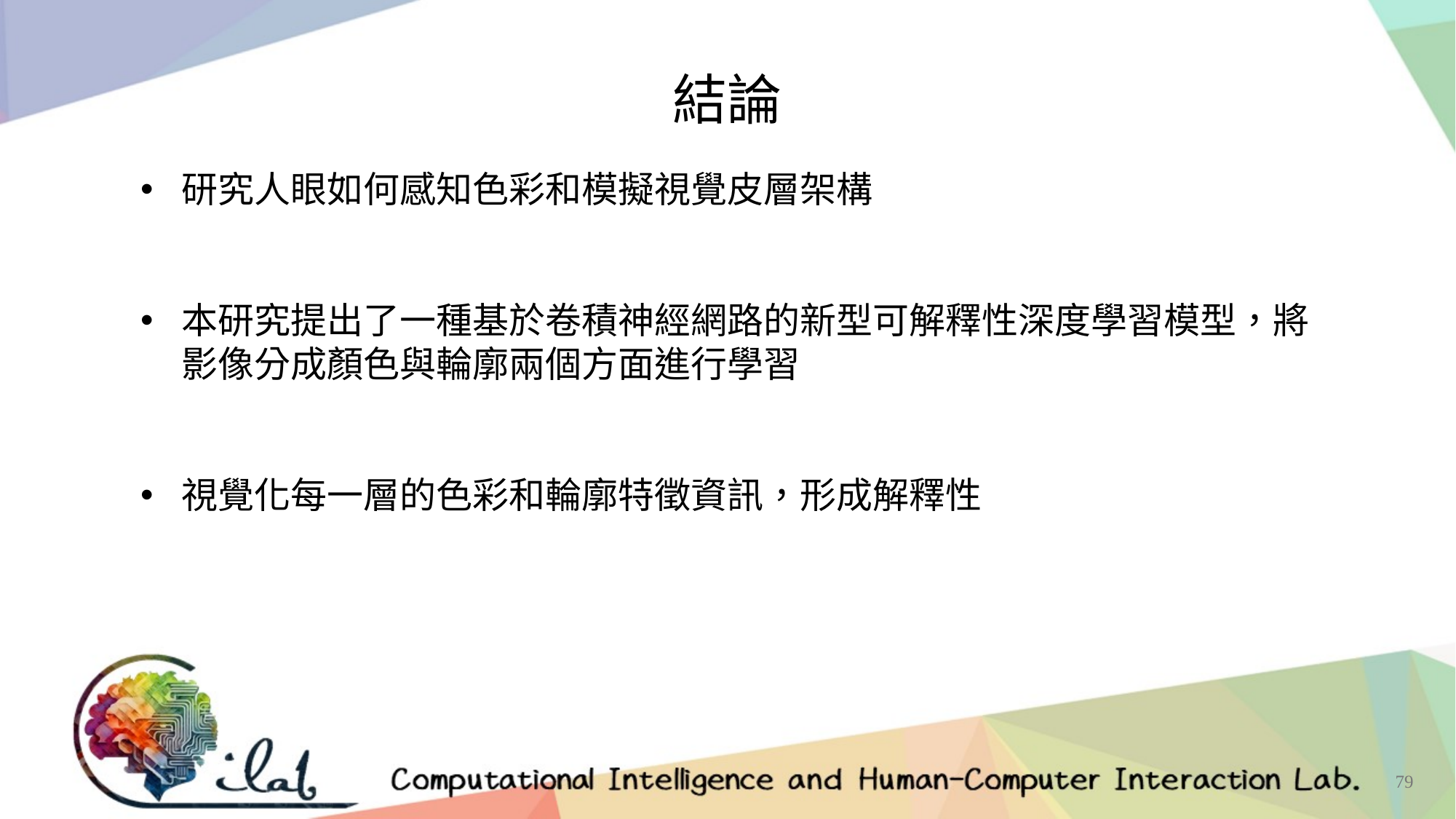

結論
研究人眼如何感知色彩和模擬視覺皮層架構

本研究提出了一種基於卷積神經網路的新型可解釋性深度學習模型，將影像分成顏色與輪廓兩個方面進行學習

視覺化每一層的色彩和輪廓特徵資訊，形成解釋性
79